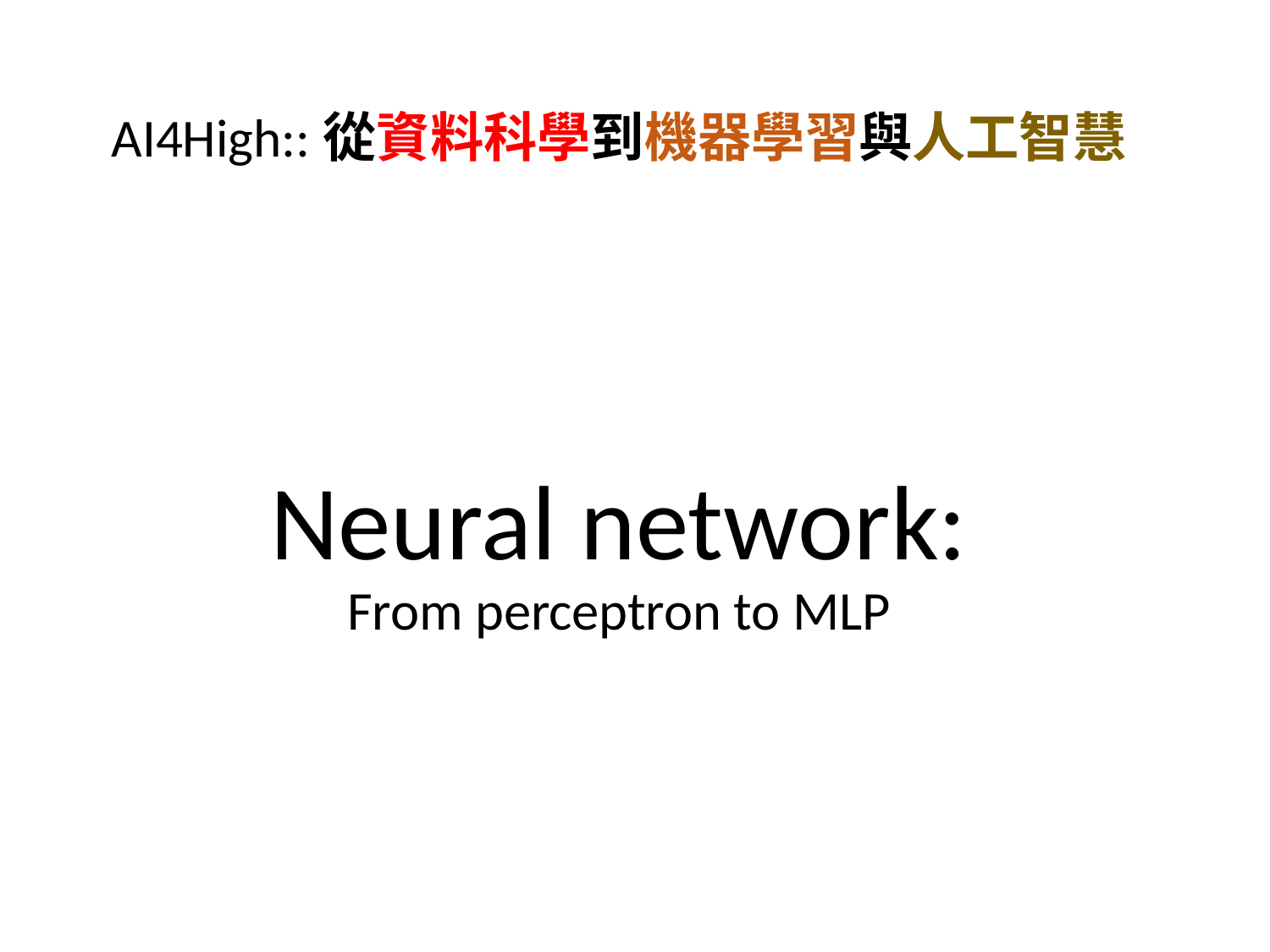

AI4High::從資料科學到機器學習與人工智慧
# Neural network: From perceptron to MLP